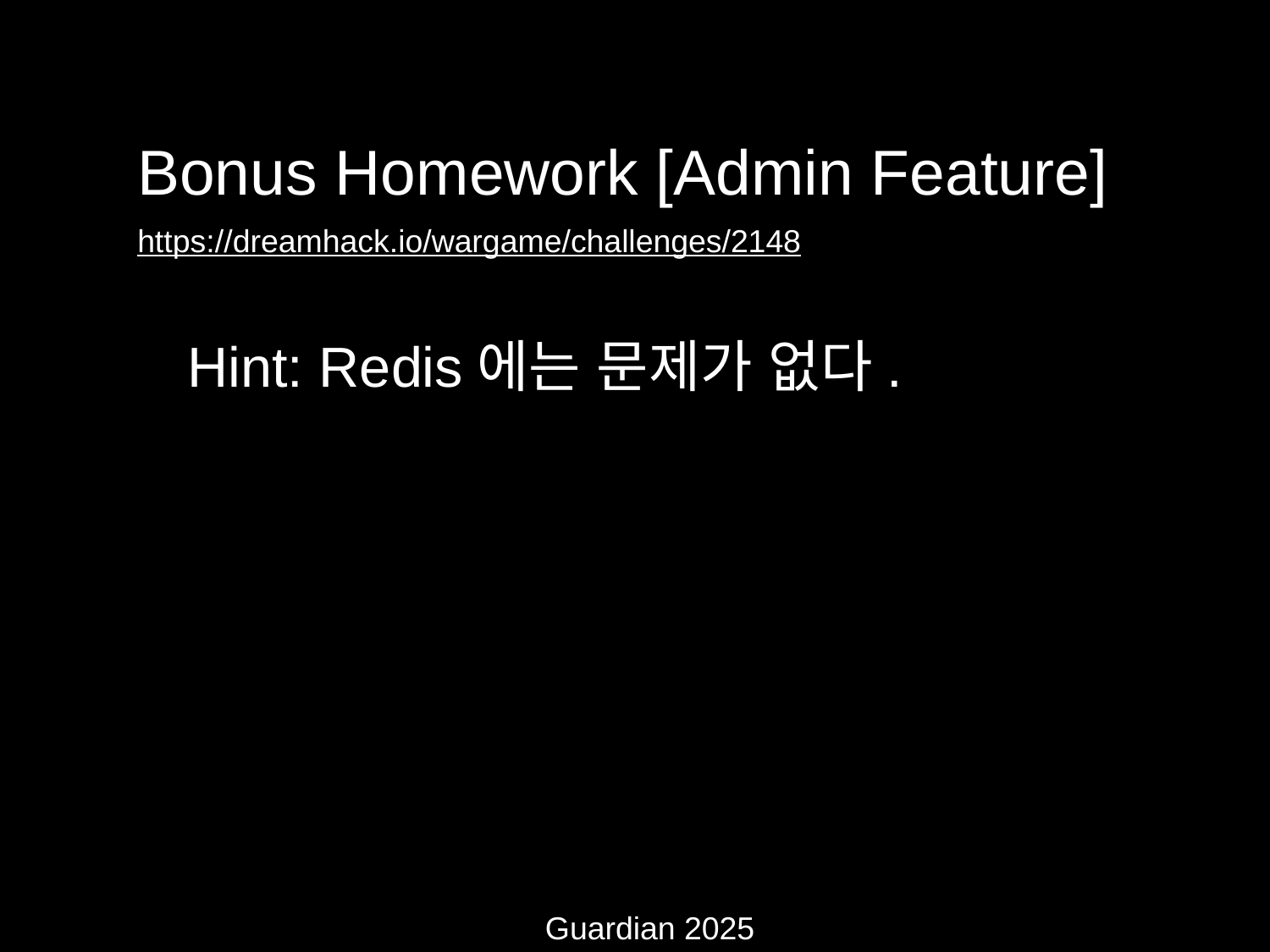

Bonus Homework [Admin Feature]
https://dreamhack.io/wargame/challenges/2148
Hint: Redis에는 문제가 없다.